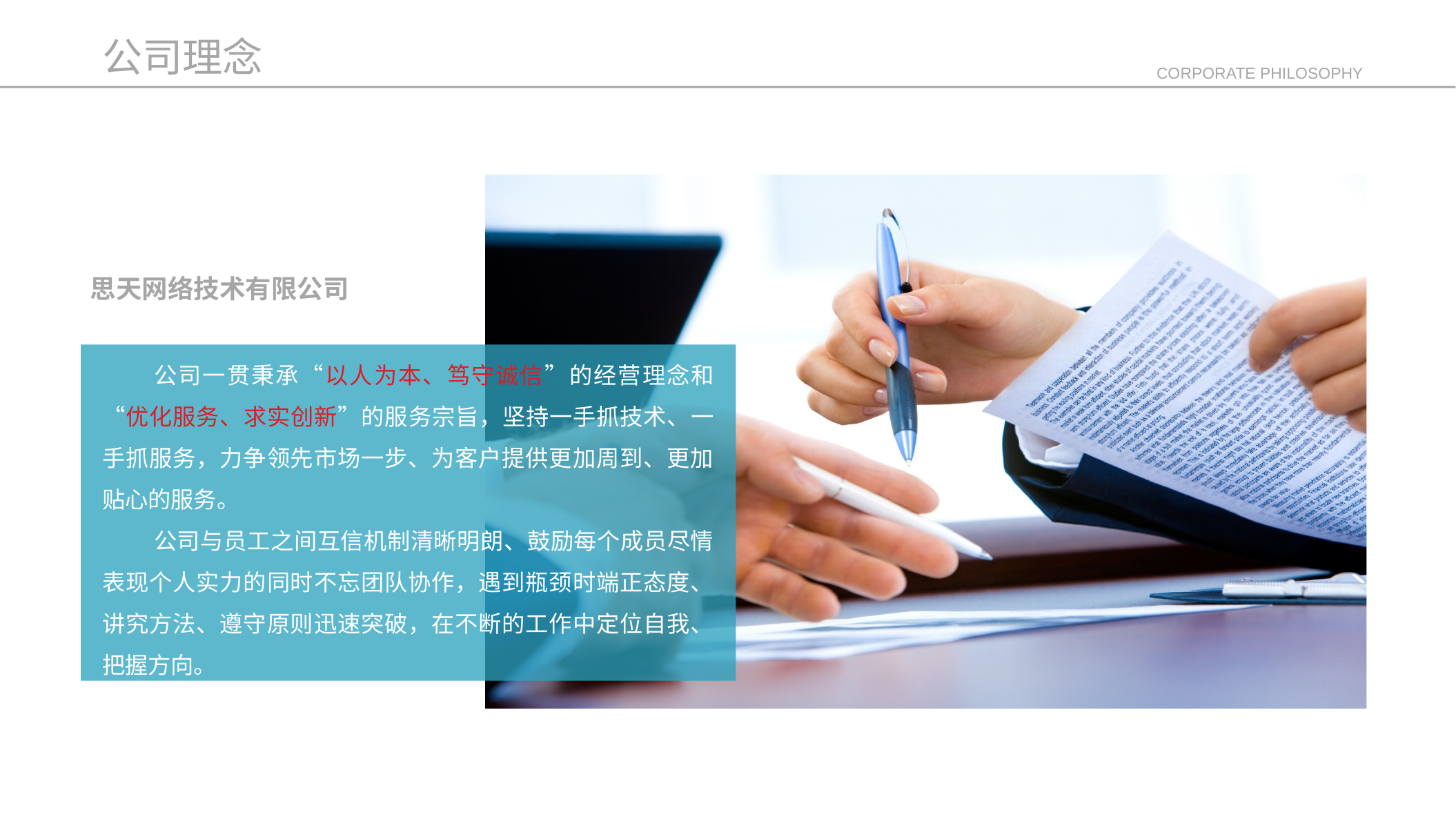

公司理念
CORPORATE PHILOSOPHY

思天网络技术有限公司
公司一贯秉承“以人为本、笃守诚信”的经营理念和“优化服务、求实创新”的服务宗旨，坚持一手抓技术、一手抓服务，力争领先市场一步、为客户提供更加周到、更加贴心的服务。
公司与员工之间互信机制清晰明朗、鼓励每个成员尽情表现个人实力的同时不忘团队协作，遇到瓶颈时端正态度、讲究方法、遵守原则迅速突破，在不断的工作中定位自我、把握方向。